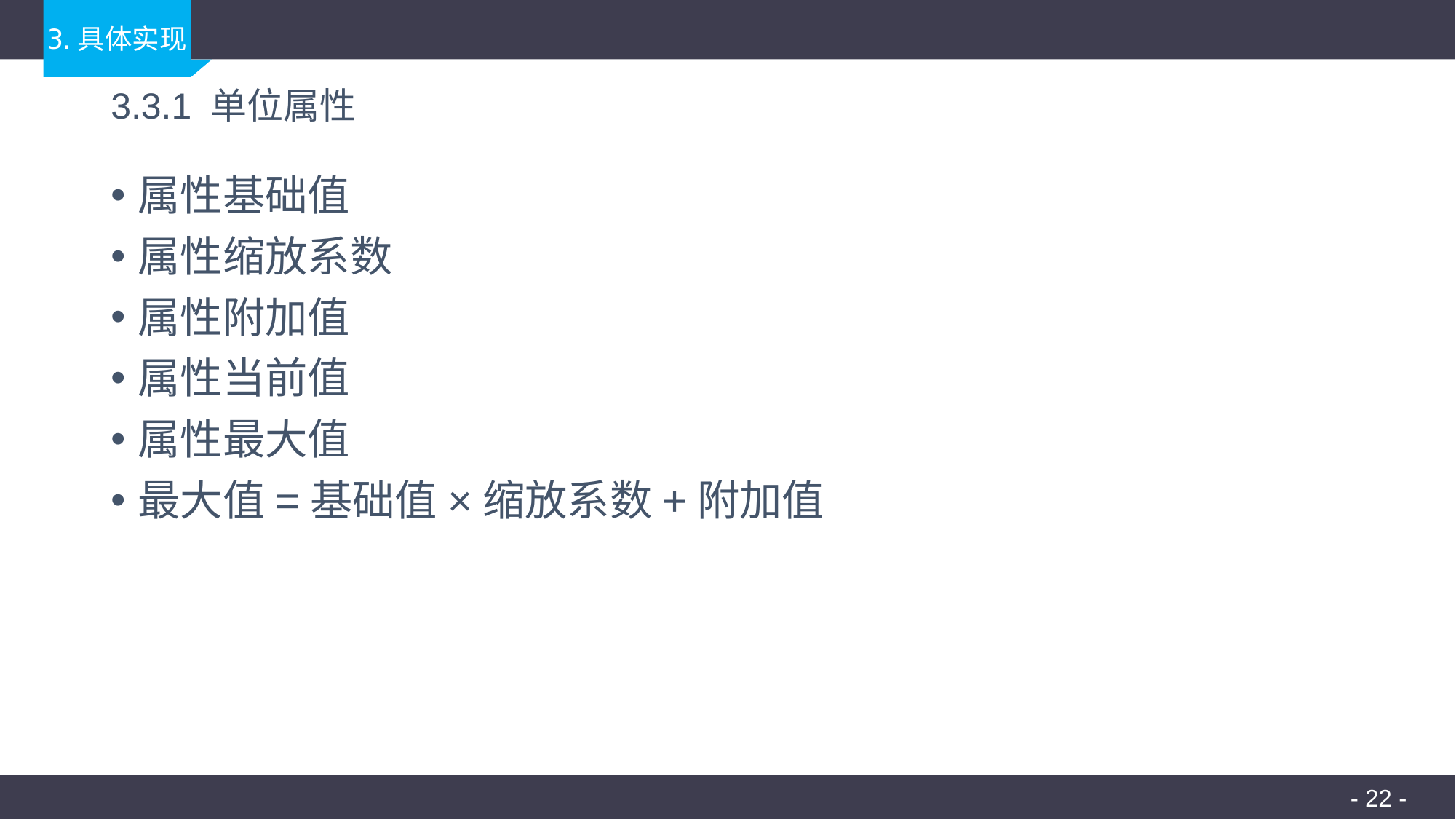

# 3.3.1 单位属性
属性基础值
属性缩放系数
属性附加值
属性当前值
属性最大值
最大值=基础值×缩放系数+附加值